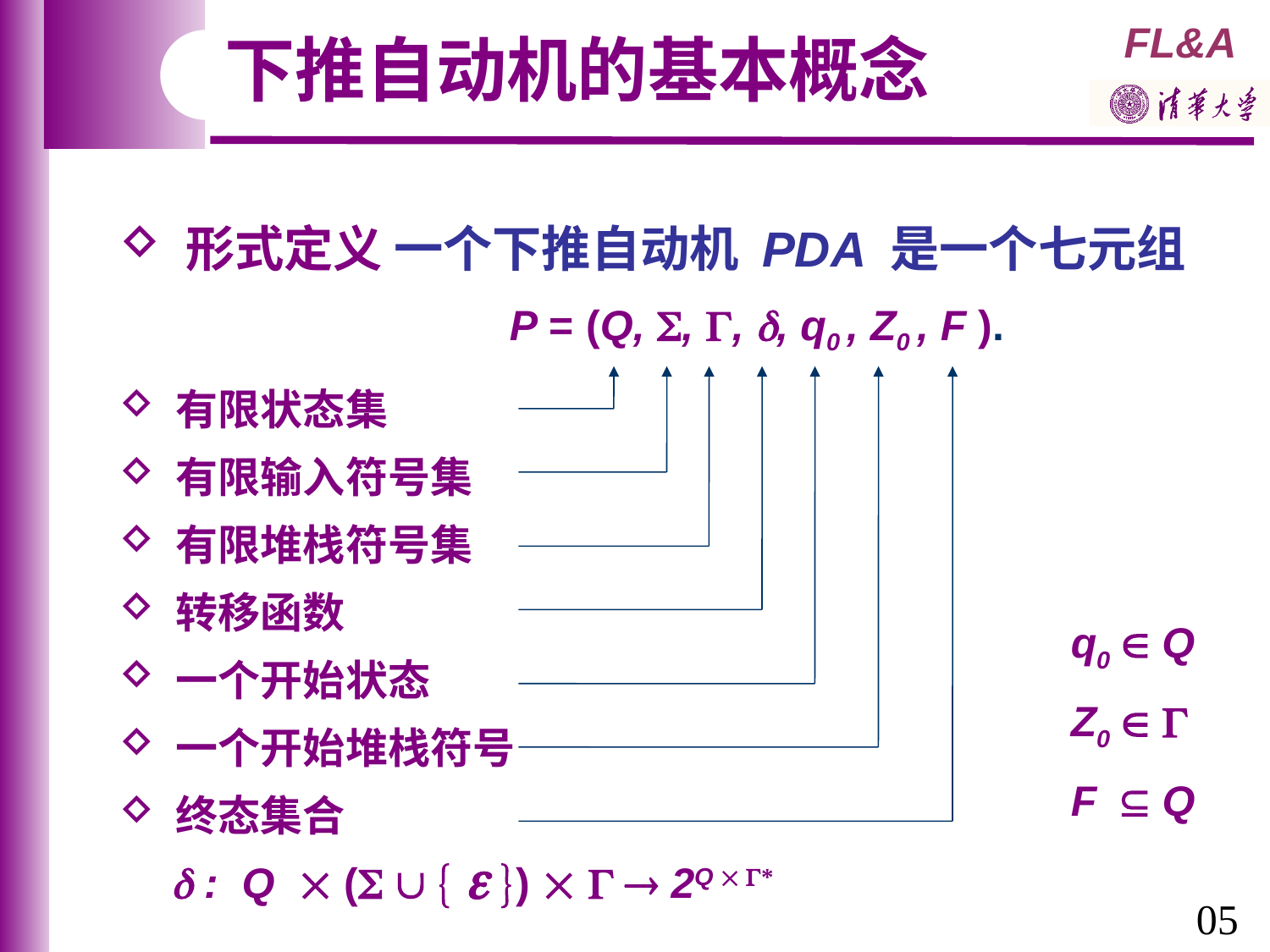

下推自动机的基本概念
 形式定义 一个下推自动机 PDA 是一个七元组

                                 P = (Q, Σ, Γ, δ, q0 , Z0 , F ).

 有限状态集

 有限输入符号集

 有限堆栈符号集

 转移函数

 一个开始状态

 一个开始堆栈符号

 终态集合
q0 ∈ Q

Z0 ∈ Γ

F  ⊆ Q
δ :  Q  × (Σ ∪ { ε }) × Γ → 2Q × Γ*
05